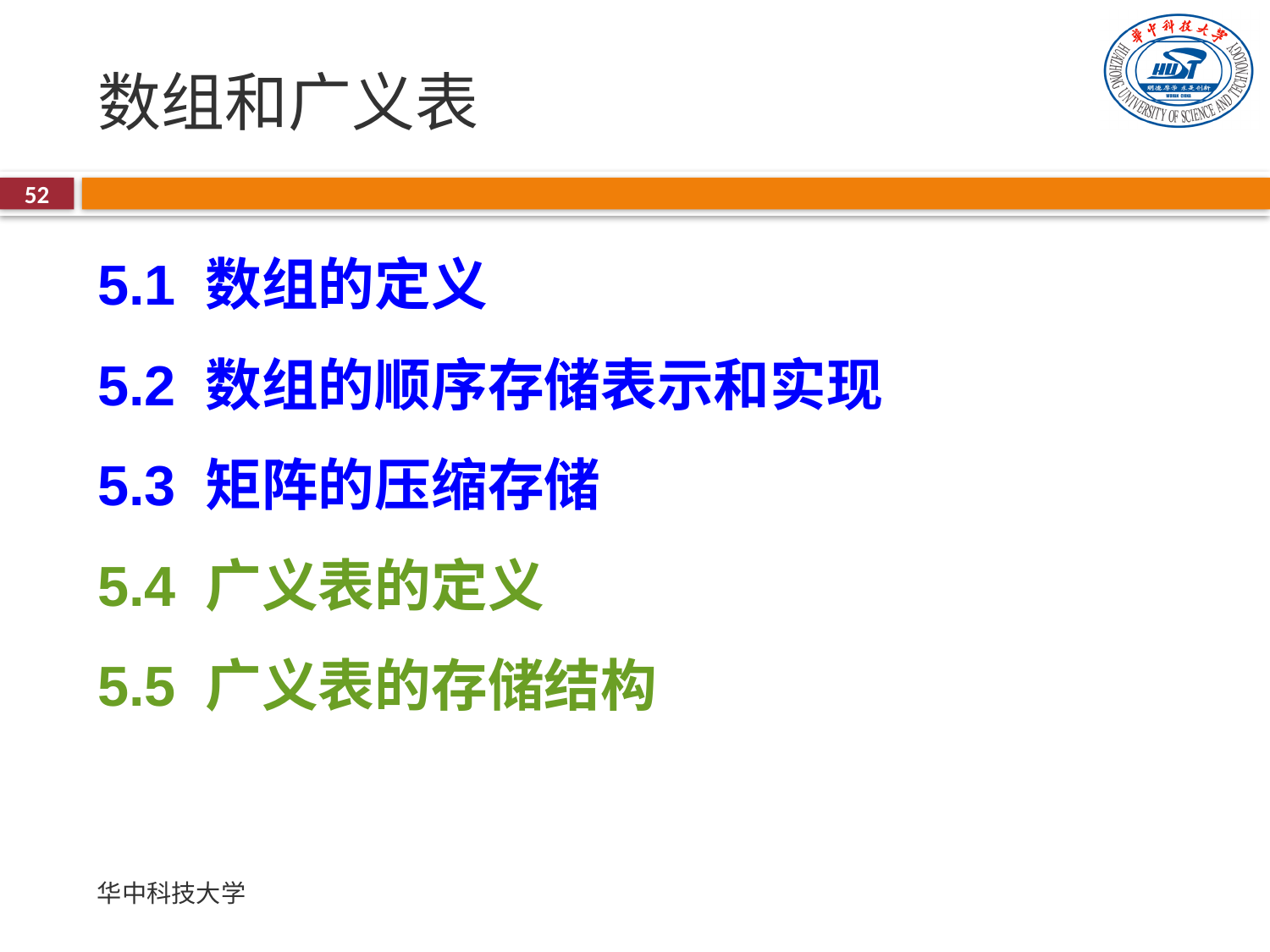

# 数组和广义表
52
5.1 数组的定义
5.2 数组的顺序存储表示和实现
5.3 矩阵的压缩存储
5.4 广义表的定义
5.5 广义表的存储结构

华中科技大学